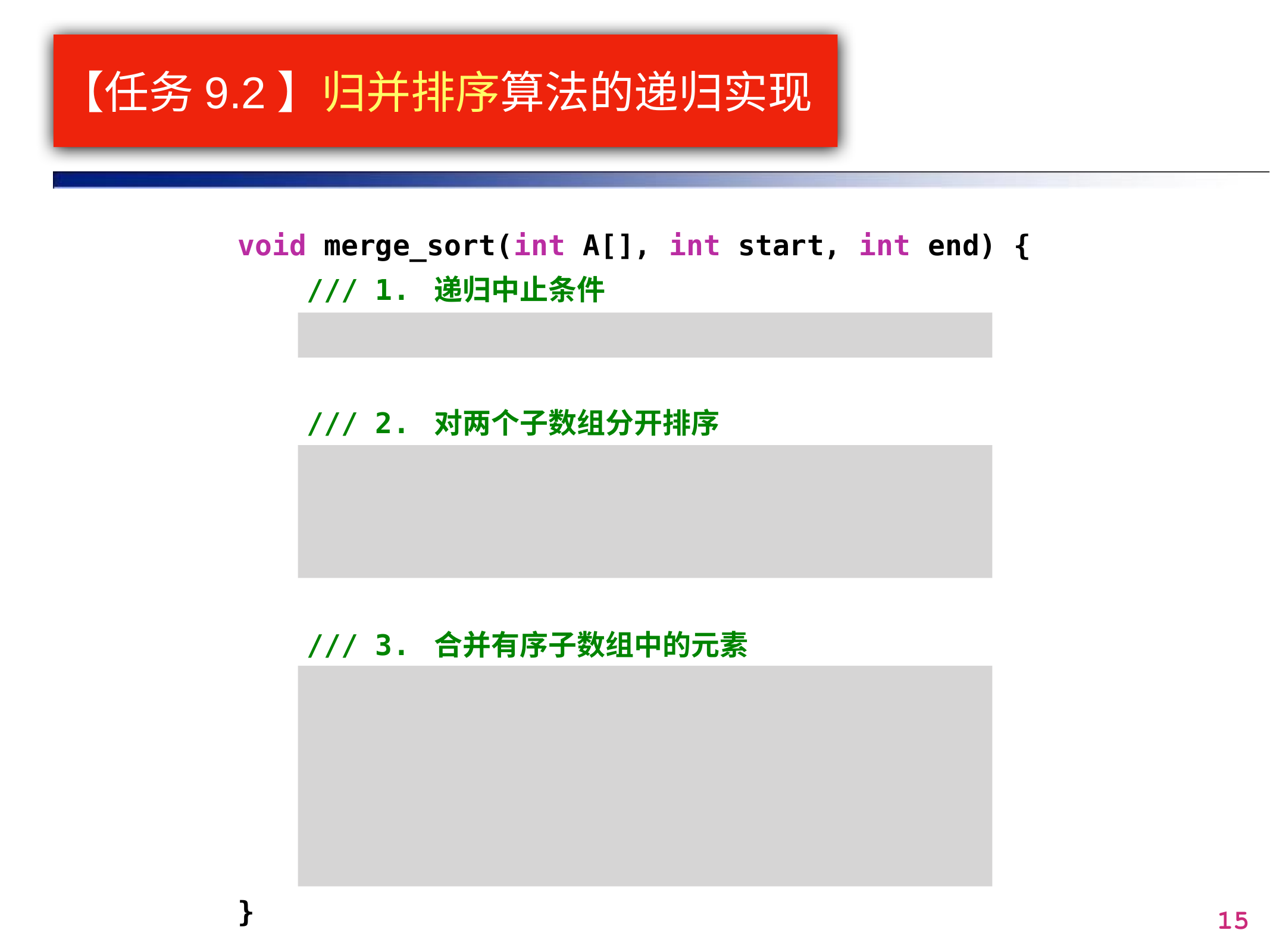

# 【任务9.2】归并排序算法的递归实现
void merge_sort(int A[], int start, int end) {
    /// 1. 递归中止条件
    if (start == end-1) return ;

    /// 2. 对两个子数组分开排序
    int mid = (end + start)/2;
    merge_sort(A, start, mid);
    merge_sort(A, mid, end);

    /// 3. 合并有序子数组中的元素
    /// 3.1 分配临时空间存放合并元素
    int *tmp = new int[end-start];
    ..... ( NEXT PAGE 合并子数组) .....
    /// 3.5 释放临时空间
    delete[] tmp;
}

15